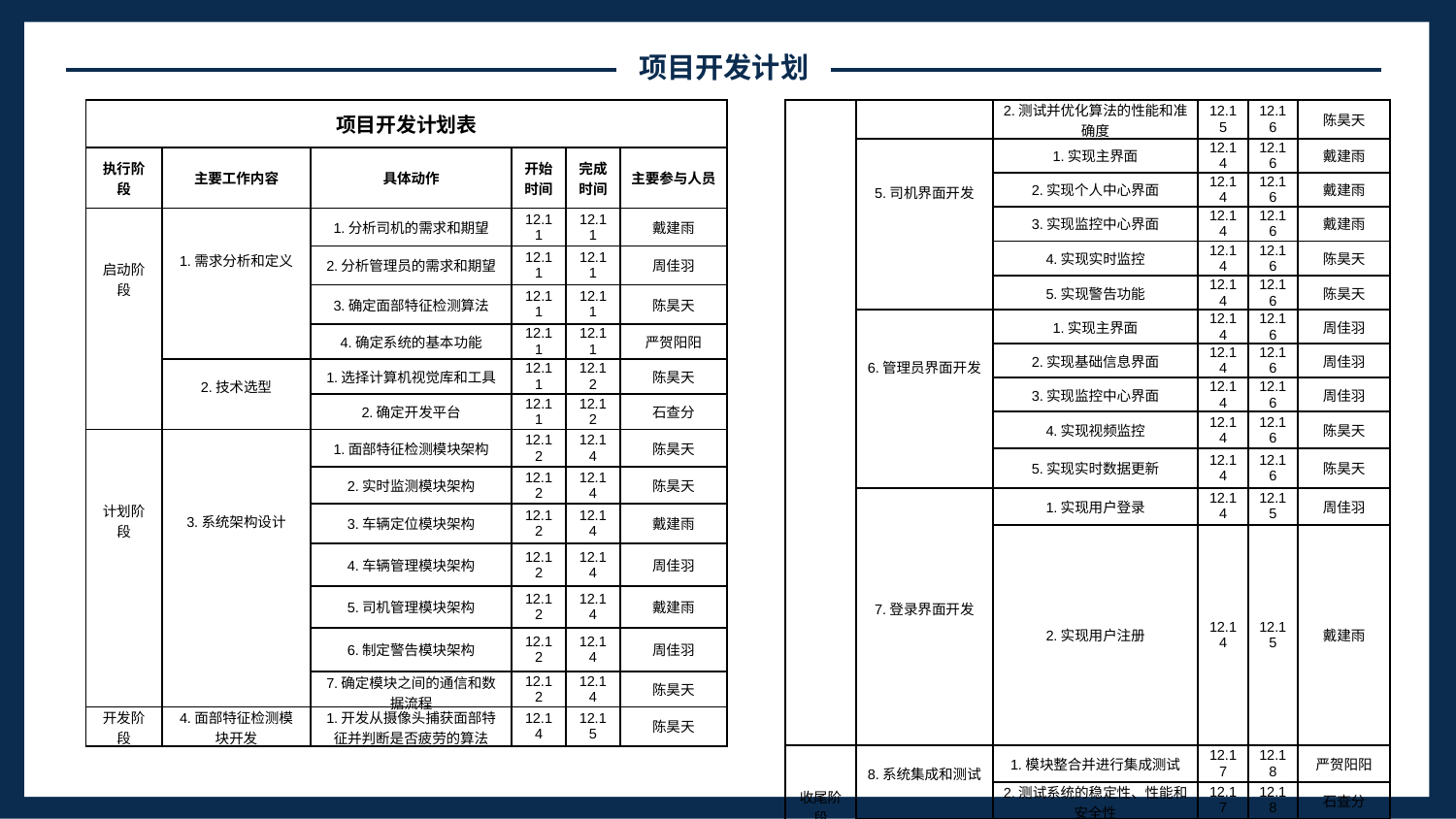

项目开发计划
| 项目开发计划表 |  |  |  |  |  |
| --- | --- | --- | --- | --- | --- |
| 执行阶段 | 主要工作内容 | 具体动作 | 开始时间 | 完成时间 | 主要参与人员 |
| 启动阶段 | 1.需求分析和定义 | 1.分析司机的需求和期望 | 12.11 | 12.11 | 戴建雨 |
|  |  | 2.分析管理员的需求和期望 | 12.11 | 12.11 | 周佳羽 |
|  |  | 3.确定面部特征检测算法 | 12.11 | 12.11 | 陈昊天 |
|  |  | 4.确定系统的基本功能 | 12.11 | 12.11 | 严贺阳阳 |
|  | 2.技术选型 | 1.选择计算机视觉库和工具 | 12.11 | 12.12 | 陈昊天 |
|  |  | 2.确定开发平台 | 12.11 | 12.12 | 石查分 |
| 计划阶段 | 3.系统架构设计 | 1.面部特征检测模块架构 | 12.12 | 12.14 | 陈昊天 |
|  |  | 2.实时监测模块架构 | 12.12 | 12.14 | 陈昊天 |
|  |  | 3.车辆定位模块架构 | 12.12 | 12.14 | 戴建雨 |
|  |  | 4.车辆管理模块架构 | 12.12 | 12.14 | 周佳羽 |
|  |  | 5.司机管理模块架构 | 12.12 | 12.14 | 戴建雨 |
|  |  | 6.制定警告模块架构 | 12.12 | 12.14 | 周佳羽 |
|  |  | 7.确定模块之间的通信和数据流程 | 12.12 | 12.14 | 陈昊天 |
| 开发阶段 | 4.面部特征检测模块开发 | 1.开发从摄像头捕获面部特征并判断是否疲劳的算法 | 12.14 | 12.15 | 陈昊天 |
|  |  | 2.测试并优化算法的性能和准确度 | 12.15 | 12.16 | 陈昊天 |
| --- | --- | --- | --- | --- | --- |
|  | 5.司机界面开发 | 1.实现主界面 | 12.14 | 12.16 | 戴建雨 |
|  |  | 2.实现个人中心界面 | 12.14 | 12.16 | 戴建雨 |
|  |  | 3.实现监控中心界面 | 12.14 | 12.16 | 戴建雨 |
|  |  | 4.实现实时监控 | 12.14 | 12.16 | 陈昊天 |
|  |  | 5.实现警告功能 | 12.14 | 12.16 | 陈昊天 |
|  | 6.管理员界面开发 | 1.实现主界面 | 12.14 | 12.16 | 周佳羽 |
|  |  | 2.实现基础信息界面 | 12.14 | 12.16 | 周佳羽 |
|  |  | 3.实现监控中心界面 | 12.14 | 12.16 | 周佳羽 |
|  |  | 4.实现视频监控 | 12.14 | 12.16 | 陈昊天 |
|  |  | 5.实现实时数据更新 | 12.14 | 12.16 | 陈昊天 |
|  | 7.登录界面开发 | 1.实现用户登录 | 12.14 | 12.15 | 周佳羽 |
|  |  | 2.实现用户注册 | 12.14 | 12.15 | 戴建雨 |
| 收尾阶段 | 8.系统集成和测试 | 1.模块整合并进行集成测试 | 12.17 | 12.18 | 严贺阳阳 |
|  |  | 2.测试系统的稳定性、性能和安全性 | 12.17 | 12.18 | 石查分 |
|  | 9.测试和反馈 | 1.小组内进行测试，收集反馈 | 12.18 | 12.19 | 严贺阳阳 |
|  |  | 2.根据反馈进行必要的调整和改进 | 12.18 | 12.19 | 陈昊天 |
|  | 10.部署和维护 | 1.部署系统到实际环境中，确保其正常运行 | 12.18 | 12.20 | 陈昊天 |